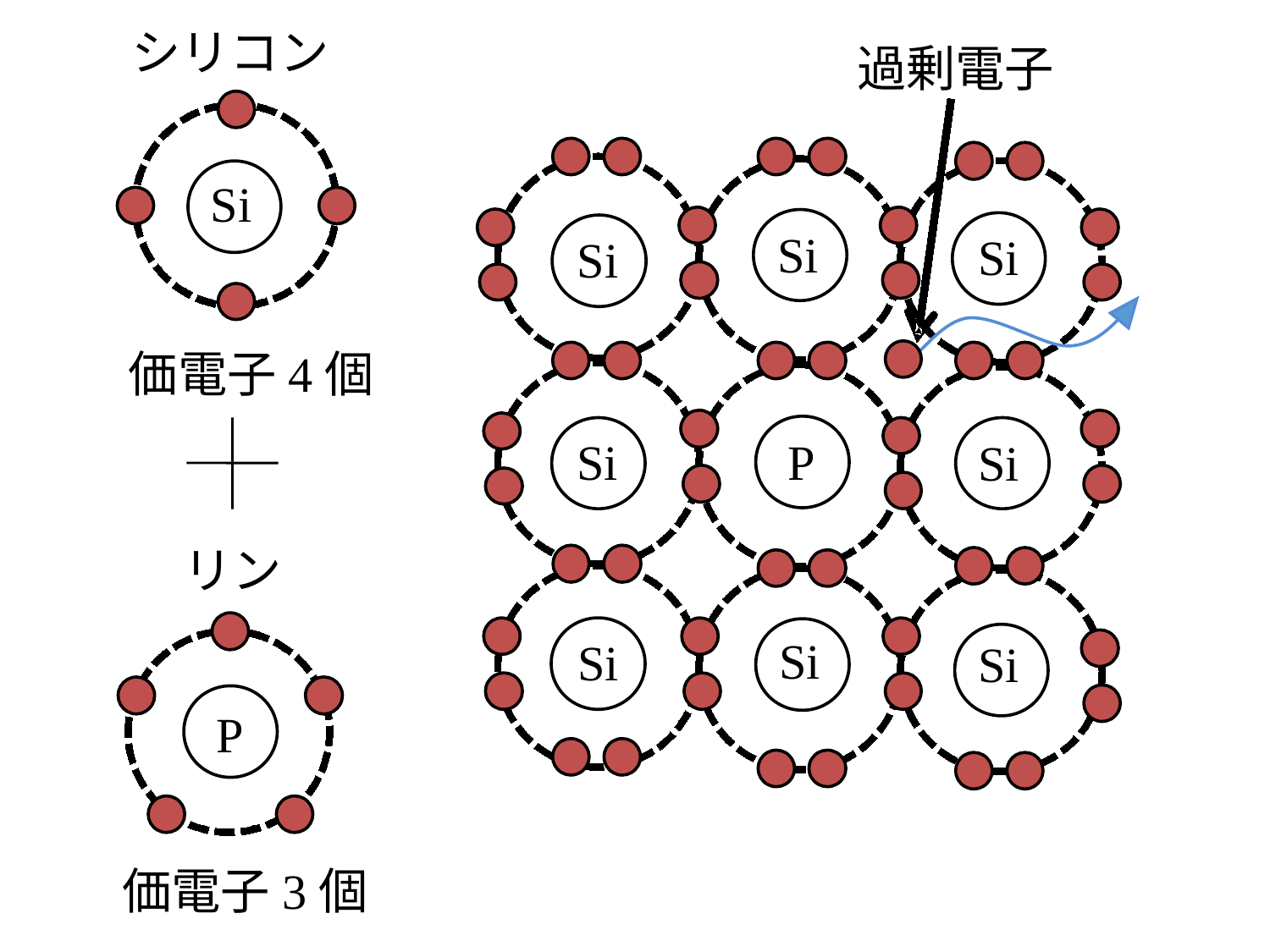

シリコン
過剰電子

Si

Si
Si
Si

価電子4個

P
Si
Si

リン

Si
Si
Si

P

価電子3個